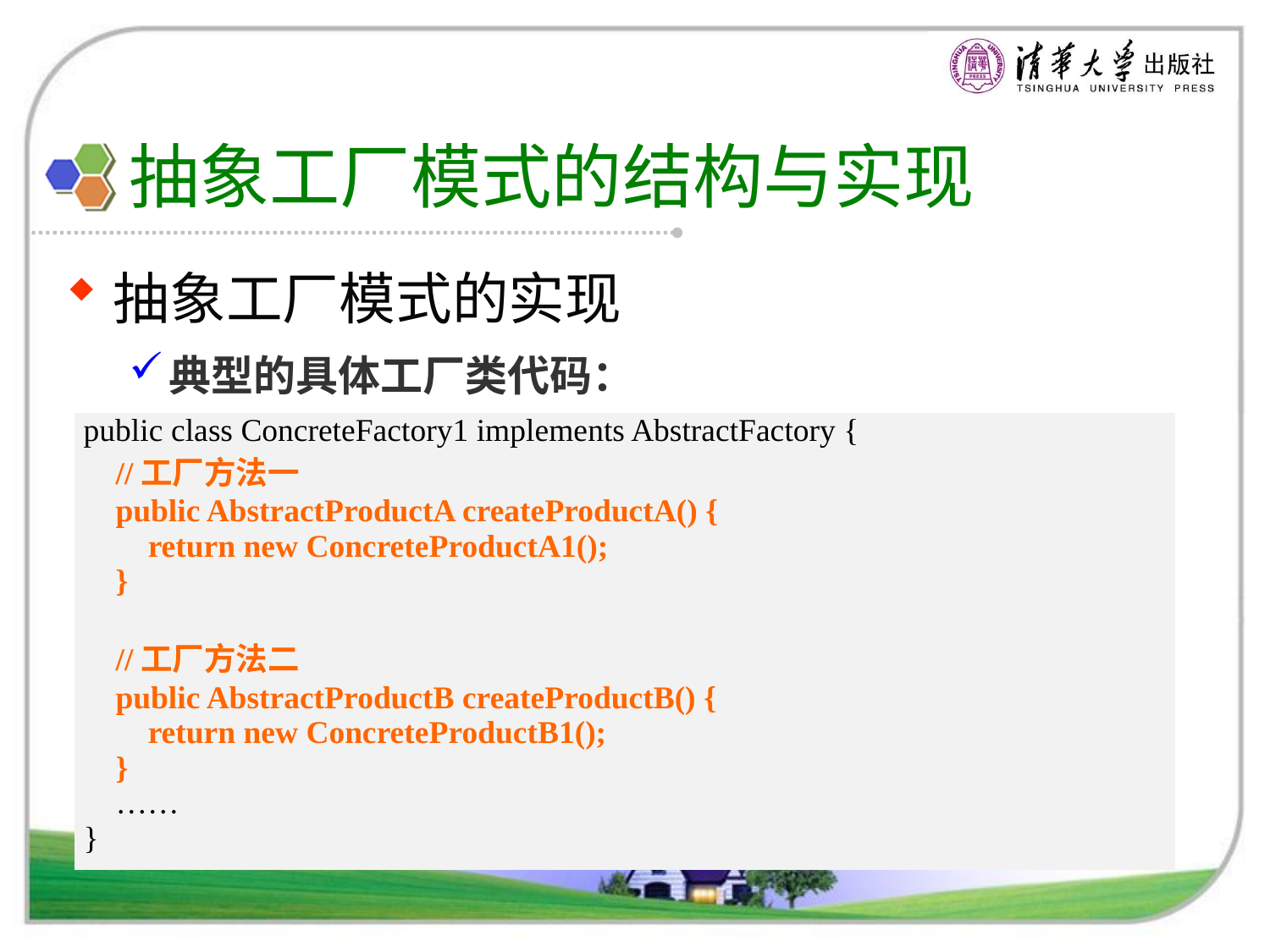

# 抽象工厂模式的结构与实现
抽象工厂模式的实现
典型的具体工厂类代码：
| public class ConcreteFactory1 implements AbstractFactory { //工厂方法一 public AbstractProductA createProductA() { return new ConcreteProductA1(); } //工厂方法二 public AbstractProductB createProductB() { return new ConcreteProductB1(); } …… } |
| --- |